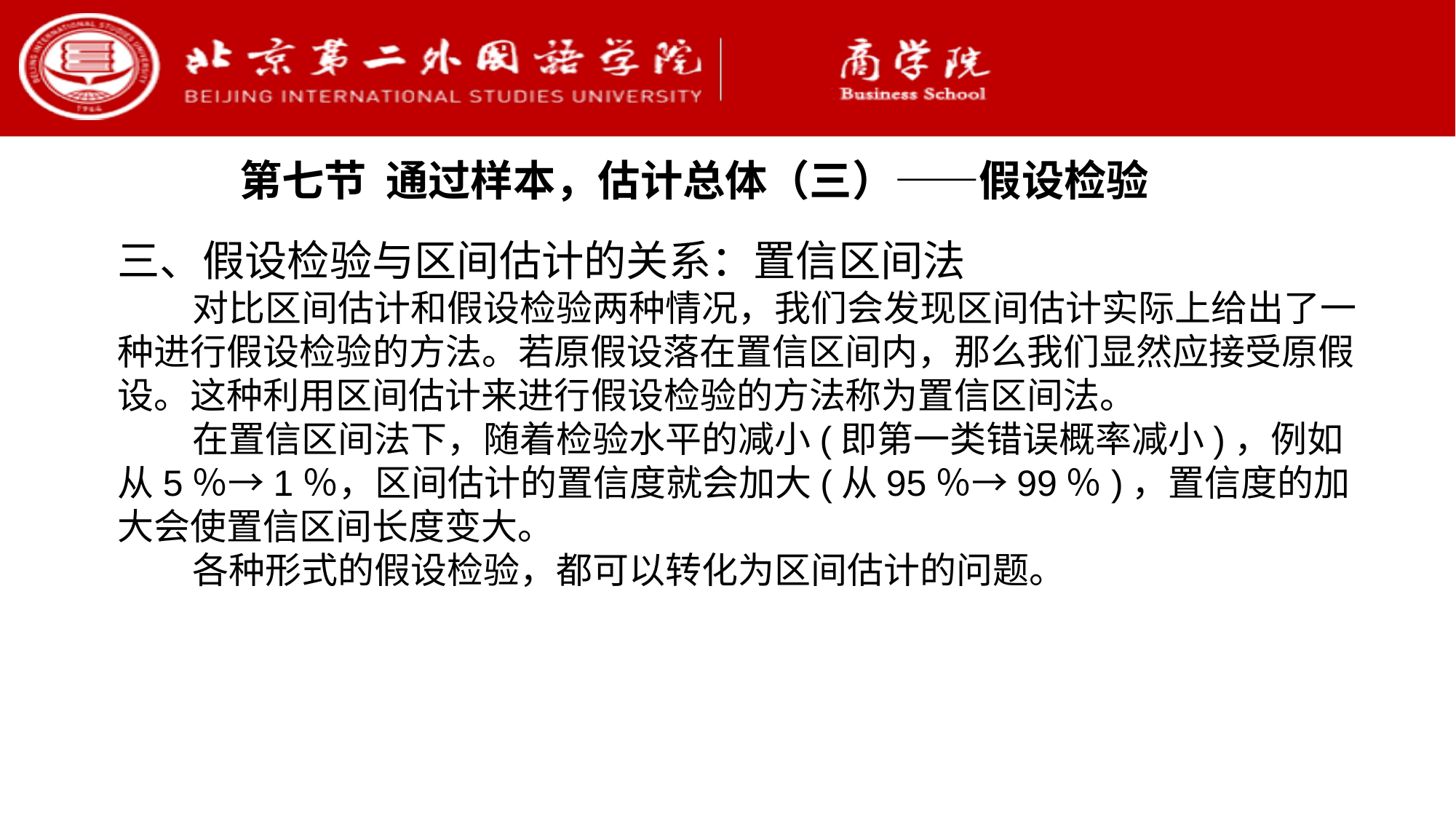

第七节  通过样本，估计总体（三）——假设检验

三、假设检验与区间估计的关系：置信区间法
对比区间估计和假设检验两种情况，我们会发现区间估计实际上给出了一种进行假设检验的方法。若原假设落在置信区间内，那么我们显然应接受原假设。这种利用区间估计来进行假设检验的方法称为置信区间法。
在置信区间法下，随着检验水平的减小(即第一类错误概率减小)，例如从5％→1％，区间估计的置信度就会加大(从95％→99％)，置信度的加大会使置信区间长度变大。
各种形式的假设检验，都可以转化为区间估计的问题。